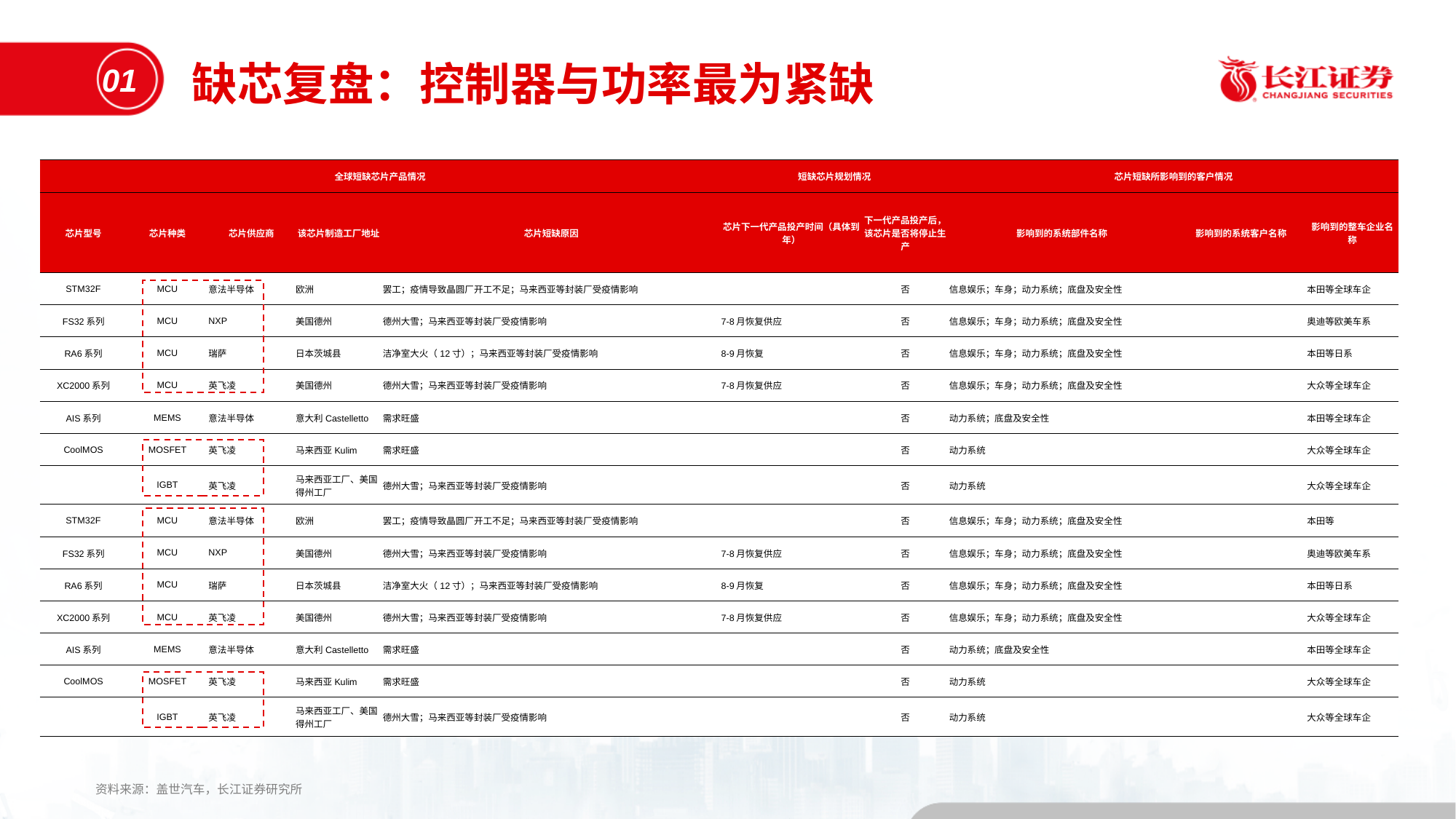

缺芯复盘：控制器与功率最为紧缺
01
| 全球短缺芯片产品情况 |  |  |  |  | 短缺芯片规划情况 |  | 芯片短缺所影响到的客户情况 |  |  |
| --- | --- | --- | --- | --- | --- | --- | --- | --- | --- |
| 芯片型号 | 芯片种类 | 芯片供应商 | 该芯片制造工厂地址 | 芯片短缺原因 | 芯片下一代产品投产时间（具体到年） | 下一代产品投产后，该芯片是否将停止生产 | 影响到的系统部件名称 | 影响到的系统客户名称 | 影响到的整车企业名称 |
| STM32F | MCU | 意法半导体 | 欧洲 | 罢工；疫情导致晶圆厂开工不足；马来西亚等封装厂受疫情影响 |  | 否 | 信息娱乐；车身；动力系统；底盘及安全性 |  | 本田等全球车企 |
| FS32系列 | MCU | NXP | 美国德州 | 德州大雪；马来西亚等封装厂受疫情影响 | 7-8月恢复供应 | 否 | 信息娱乐；车身；动力系统；底盘及安全性 |  | 奥迪等欧美车系 |
| RA6系列 | MCU | 瑞萨 | 日本茨城县 | 洁净室大火（12寸）；马来西亚等封装厂受疫情影响 | 8-9月恢复 | 否 | 信息娱乐；车身；动力系统；底盘及安全性 |  | 本田等日系 |
| XC2000系列 | MCU | 英飞凌 | 美国德州 | 德州大雪；马来西亚等封装厂受疫情影响 | 7-8月恢复供应 | 否 | 信息娱乐；车身；动力系统；底盘及安全性 |  | 大众等全球车企 |
| AIS系列 | MEMS | 意法半导体 | 意大利Castelletto | 需求旺盛 |  | 否 | 动力系统；底盘及安全性 |  | 本田等全球车企 |
| CoolMOS | MOSFET | 英飞凌 | 马来西亚Kulim | 需求旺盛 |  | 否 | 动力系统 |  | 大众等全球车企 |
|  | IGBT | 英飞凌 | 马来西亚工厂、美国得州工厂 | 德州大雪；马来西亚等封装厂受疫情影响 |  | 否 | 动力系统 |  | 大众等全球车企 |
| STM32F | MCU | 意法半导体 | 欧洲 | 罢工；疫情导致晶圆厂开工不足；马来西亚等封装厂受疫情影响 |  | 否 | 信息娱乐；车身；动力系统；底盘及安全性 |  | 本田等 |
| FS32系列 | MCU | NXP | 美国德州 | 德州大雪；马来西亚等封装厂受疫情影响 | 7-8月恢复供应 | 否 | 信息娱乐；车身；动力系统；底盘及安全性 |  | 奥迪等欧美车系 |
| RA6系列 | MCU | 瑞萨 | 日本茨城县 | 洁净室大火（12寸）；马来西亚等封装厂受疫情影响 | 8-9月恢复 | 否 | 信息娱乐；车身；动力系统；底盘及安全性 |  | 本田等日系 |
| XC2000系列 | MCU | 英飞凌 | 美国德州 | 德州大雪；马来西亚等封装厂受疫情影响 | 7-8月恢复供应 | 否 | 信息娱乐；车身；动力系统；底盘及安全性 |  | 大众等全球车企 |
| AIS系列 | MEMS | 意法半导体 | 意大利Castelletto | 需求旺盛 |  | 否 | 动力系统；底盘及安全性 |  | 本田等全球车企 |
| CoolMOS | MOSFET | 英飞凌 | 马来西亚Kulim | 需求旺盛 |  | 否 | 动力系统 |  | 大众等全球车企 |
|  | IGBT | 英飞凌 | 马来西亚工厂、美国得州工厂 | 德州大雪；马来西亚等封装厂受疫情影响 |  | 否 | 动力系统 |  | 大众等全球车企 |

资料来源：盖世汽车，长江证券研究所